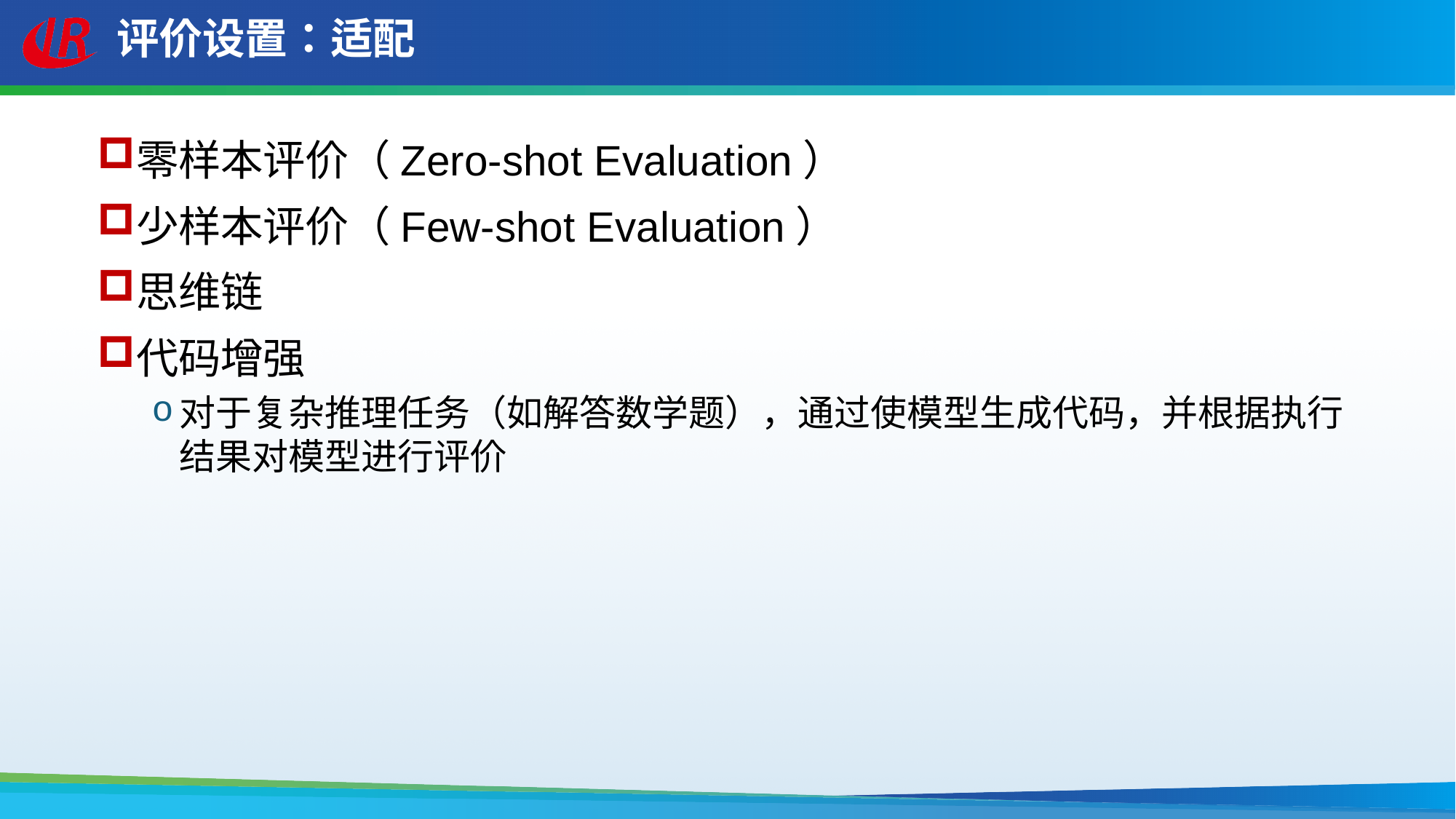

# 评价设置：适配
零样本评价（Zero-shot Evaluation）
少样本评价（Few-shot Evaluation）
思维链
代码增强
对于复杂推理任务（如解答数学题），通过使模型生成代码，并根据执行结果对模型进行评价